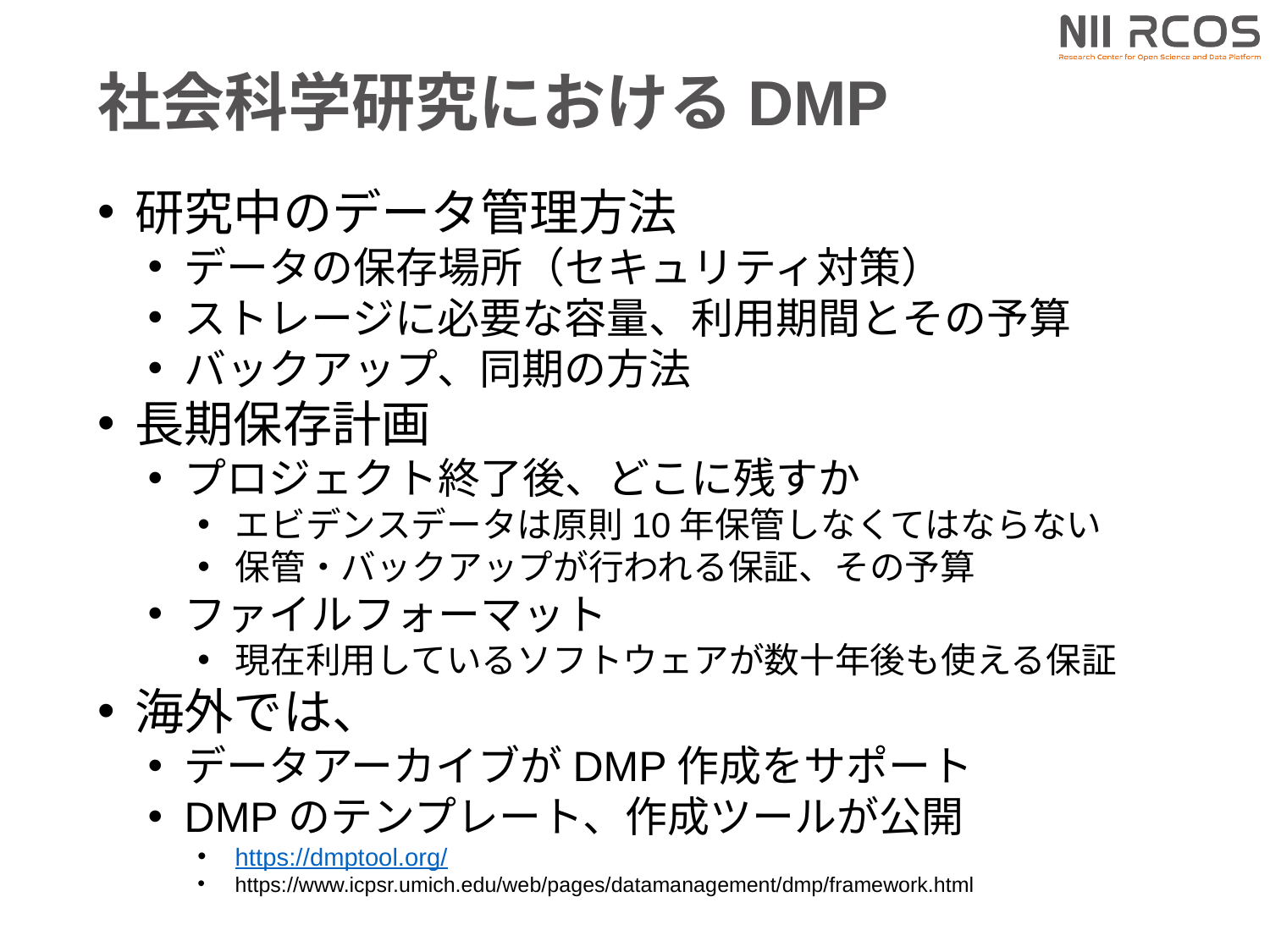

# 社会科学研究におけるDMP
研究中のデータ管理方法
データの保存場所（セキュリティ対策）
ストレージに必要な容量、利用期間とその予算
バックアップ、同期の方法
長期保存計画
プロジェクト終了後、どこに残すか
エビデンスデータは原則10年保管しなくてはならない
保管・バックアップが行われる保証、その予算
ファイルフォーマット
現在利用しているソフトウェアが数十年後も使える保証
海外では、
データアーカイブがDMP作成をサポート
DMPのテンプレート、作成ツールが公開
https://dmptool.org/
https://www.icpsr.umich.edu/web/pages/datamanagement/dmp/framework.html